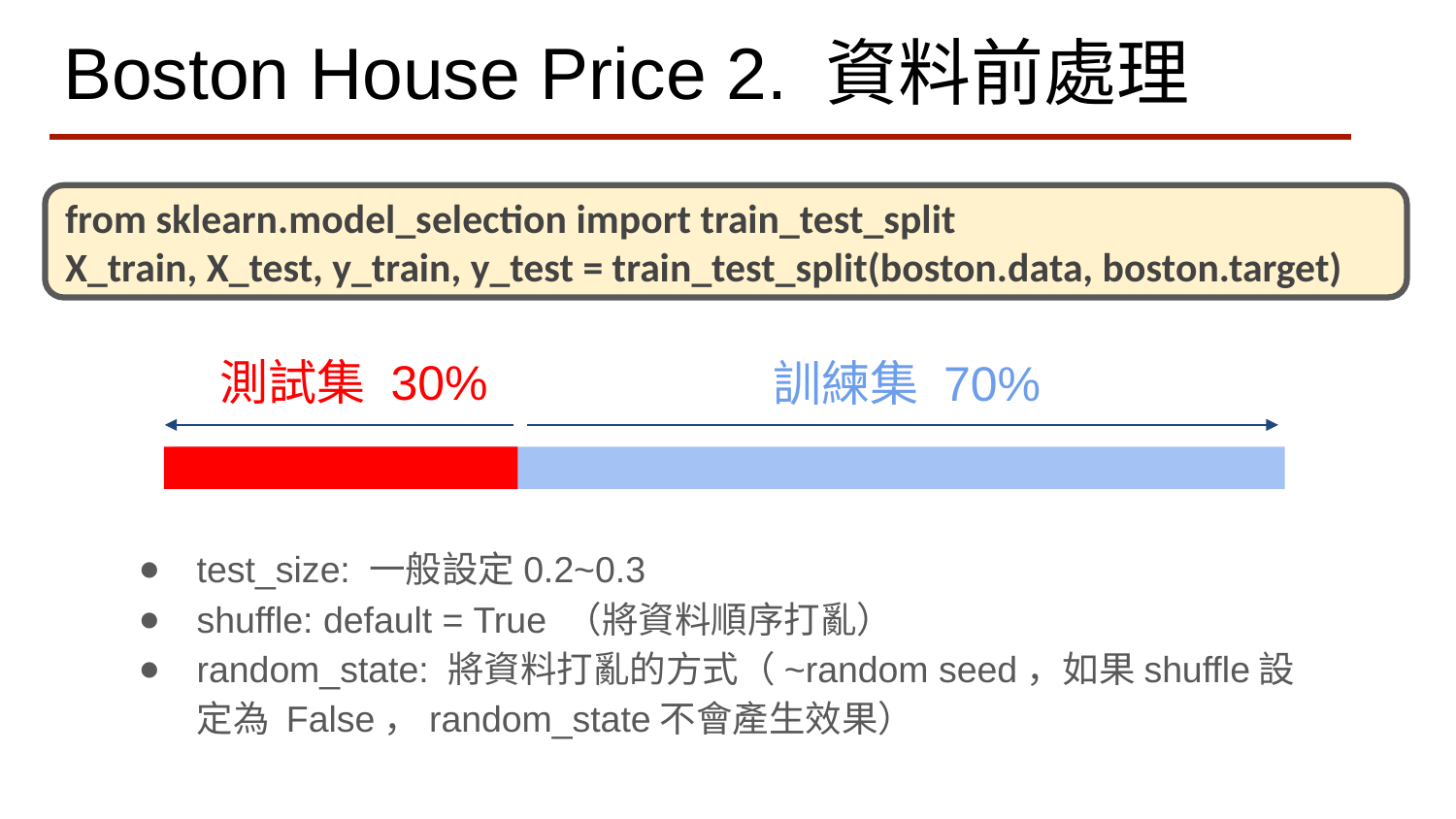

# Boston House Price 2. 資料前處理
from sklearn.model_selection import train_test_split
X_train, X_test, y_train, y_test = train_test_split(boston.data, boston.target)
測試集 30%
訓練集 70%

test_size: 一般設定0.2~0.3
shuffle: default = True （將資料順序打亂）
random_state: 將資料打亂的方式（~random seed，如果shuffle設定為 False，random_state不會產生效果）